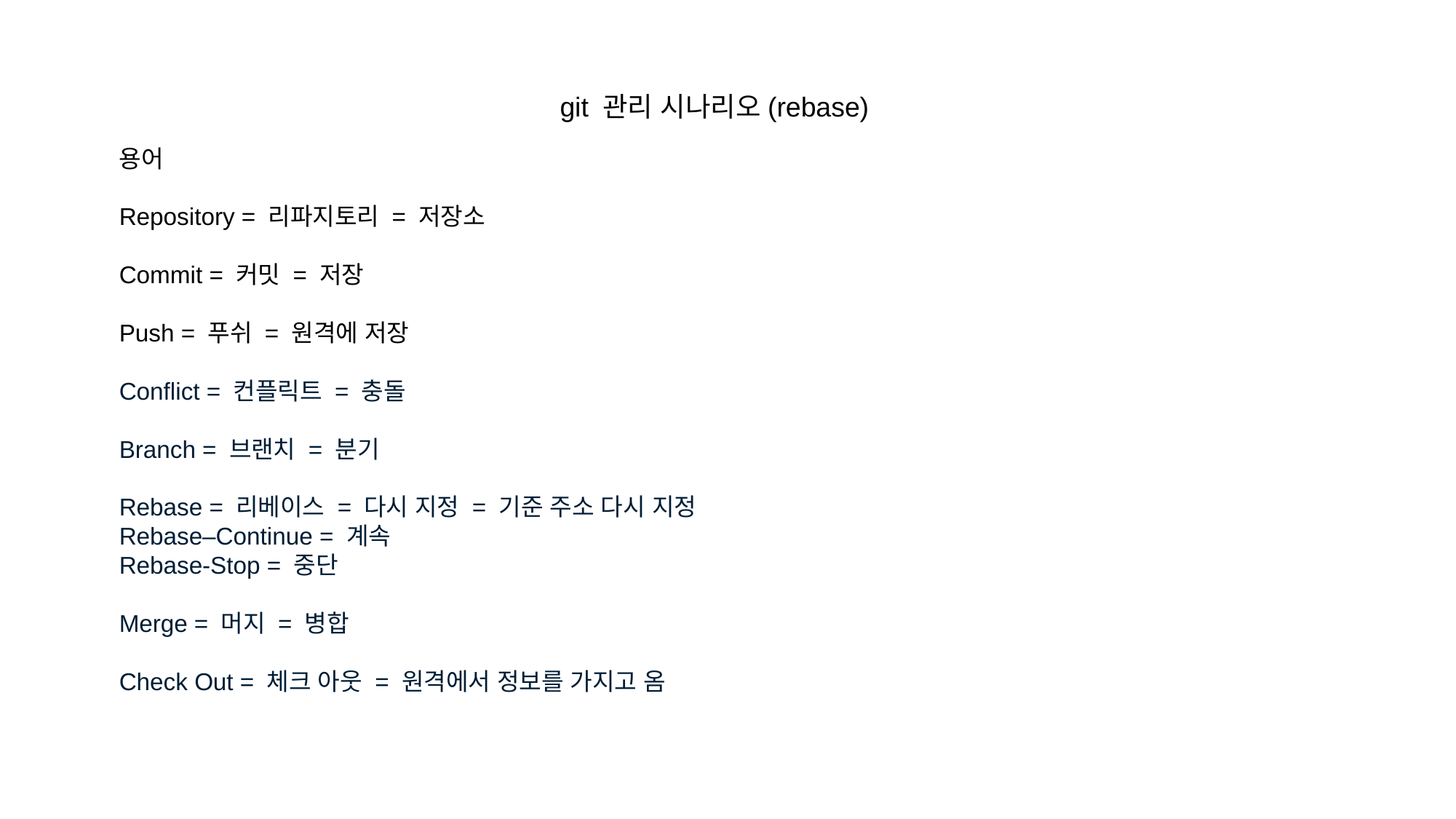

git 관리 시나리오(rebase)
용어

Repository = 리파지토리 = 저장소

Commit = 커밋 = 저장

Push = 푸쉬 = 원격에 저장

Conflict = 컨플릭트 = 충돌

Branch = 브랜치 = 분기

Rebase = 리베이스 = 다시 지정 = 기준 주소 다시 지정
Rebase–Continue = 계속
Rebase-Stop = 중단

Merge = 머지 = 병합

Check Out = 체크 아웃 = 원격에서 정보를 가지고 옴